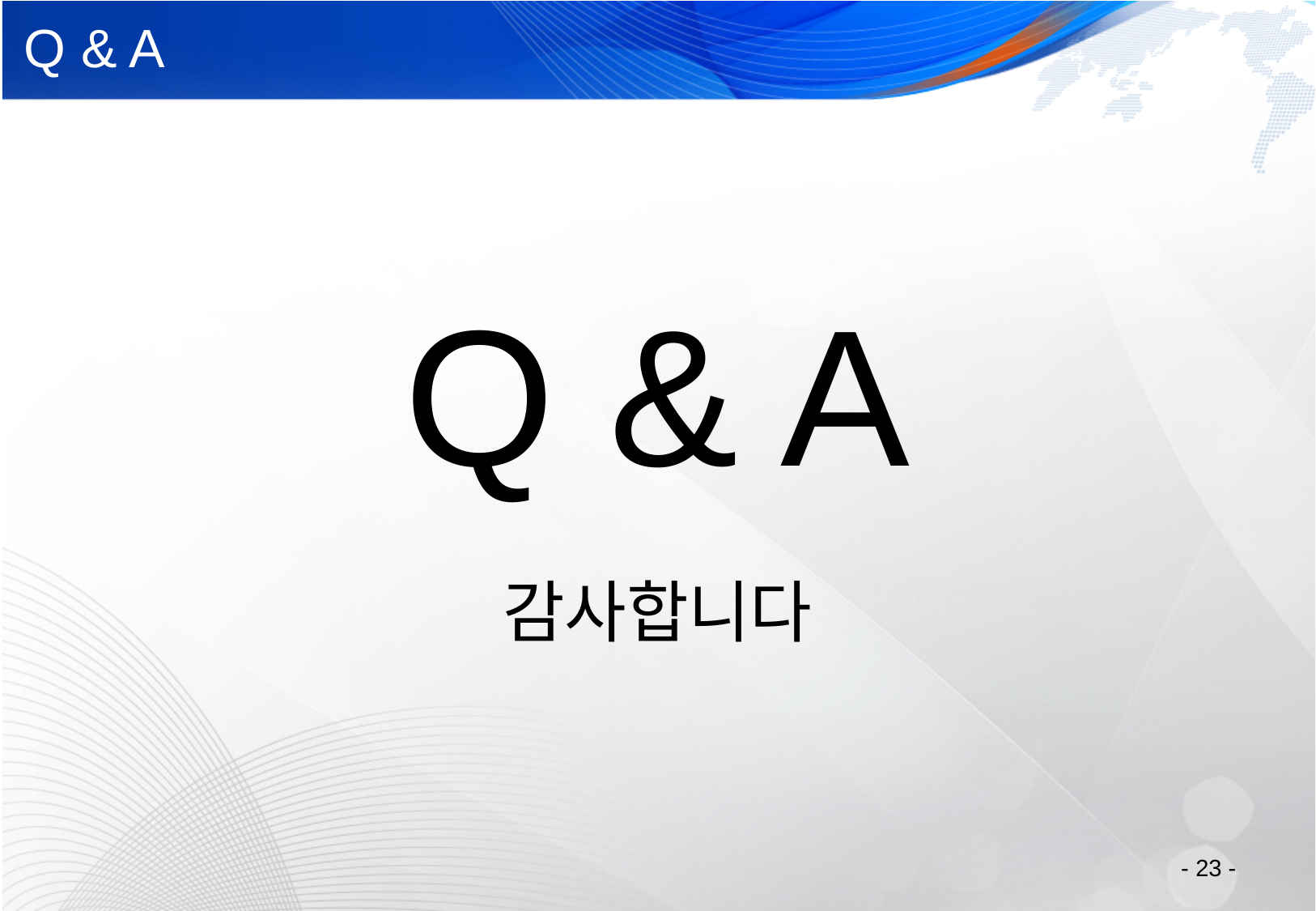

# Q & A
Q & A

감사합니다
- 23 -